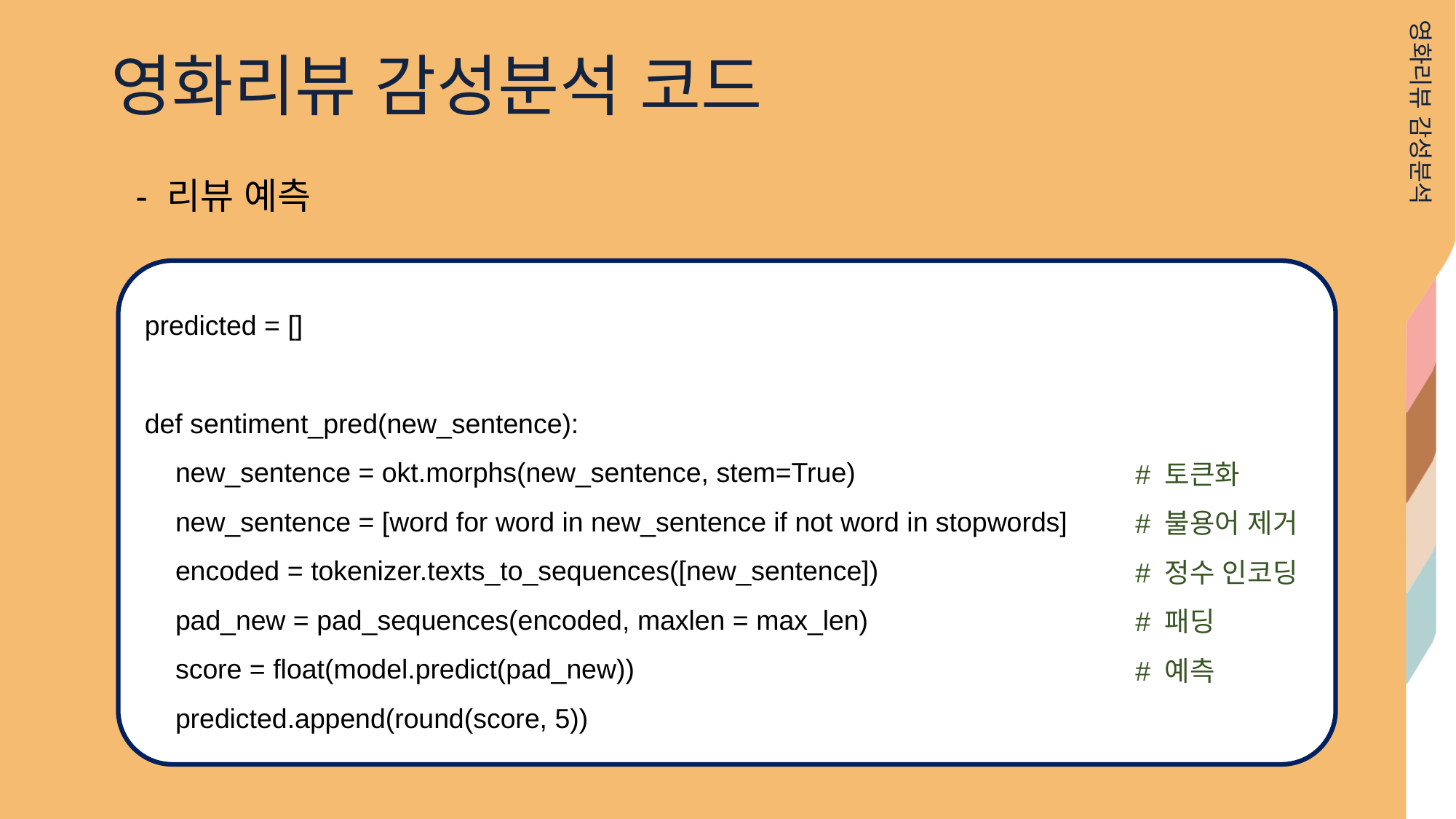

영화리뷰 감성분석 코드
영화리뷰 감성분석
- 리뷰 예측
predicted = []

def sentiment_pred(new_sentence):
    new_sentence = okt.morphs(new_sentence, stem=True)
    new_sentence = [word for word in new_sentence if not word in stopwords]
    encoded = tokenizer.texts_to_sequences([new_sentence])
    pad_new = pad_sequences(encoded, maxlen = max_len)
    score = float(model.predict(pad_new))
    predicted.append(round(score, 5))
# 토큰화
# 불용어 제거
# 정수 인코딩
# 패딩
# 예측